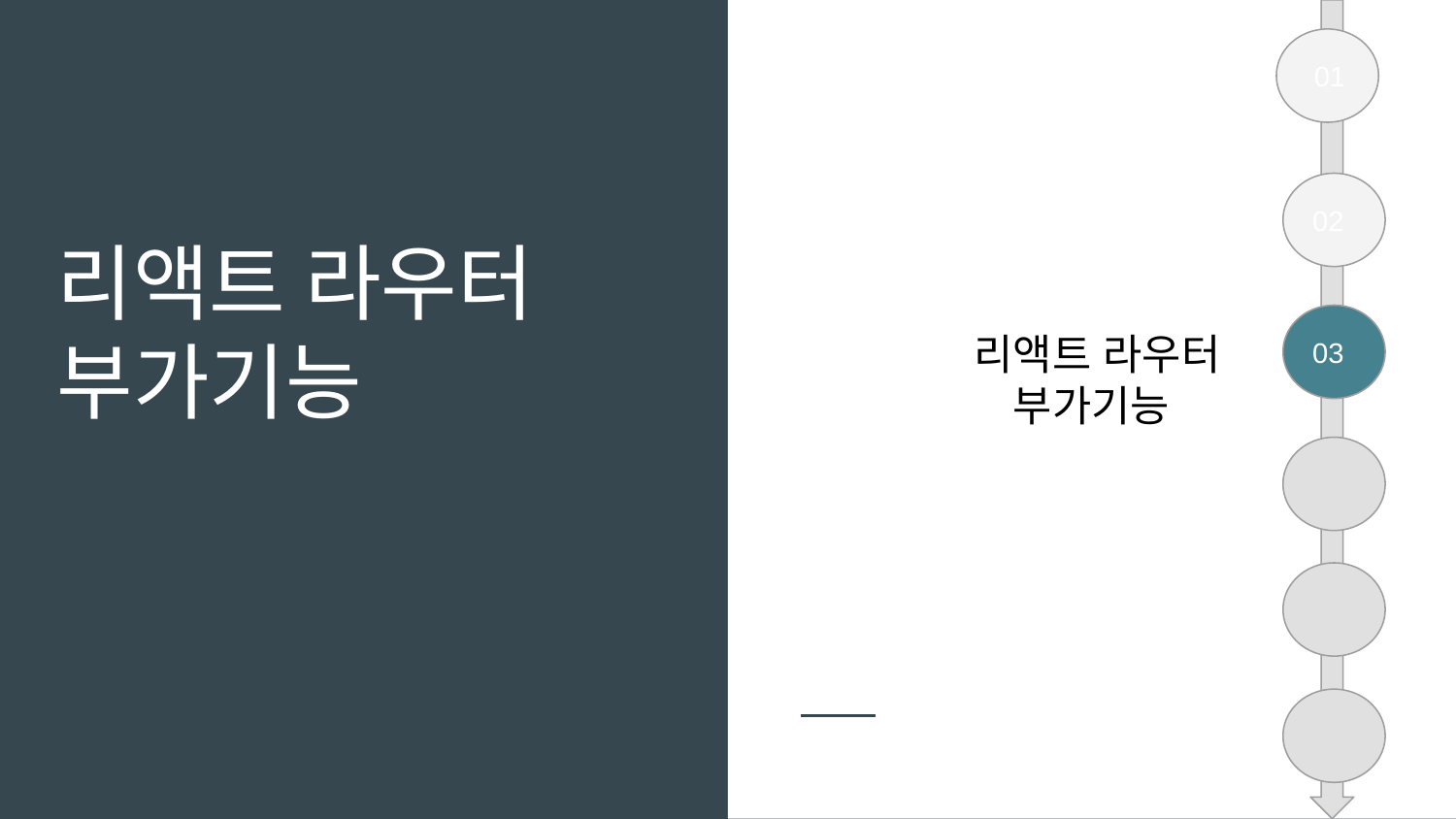

01
# 리액트 라우터 부가기능
02
03
리액트 라우터 부가기능